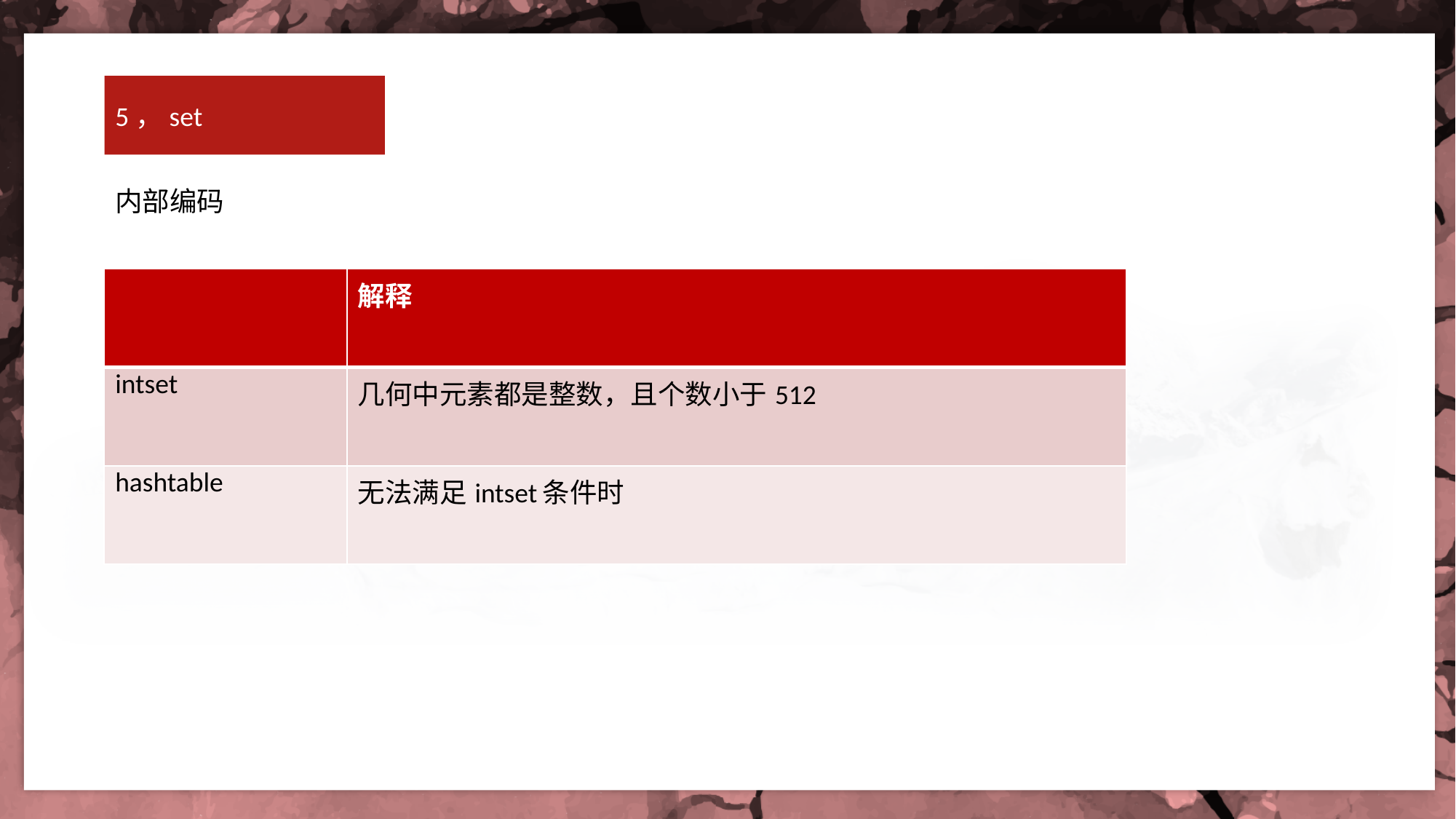

5，set
内部编码

|  | 解释 |
| --- | --- |
| intset | 几何中元素都是整数，且个数小于512 |
| hashtable | 无法满足intset条件时 |